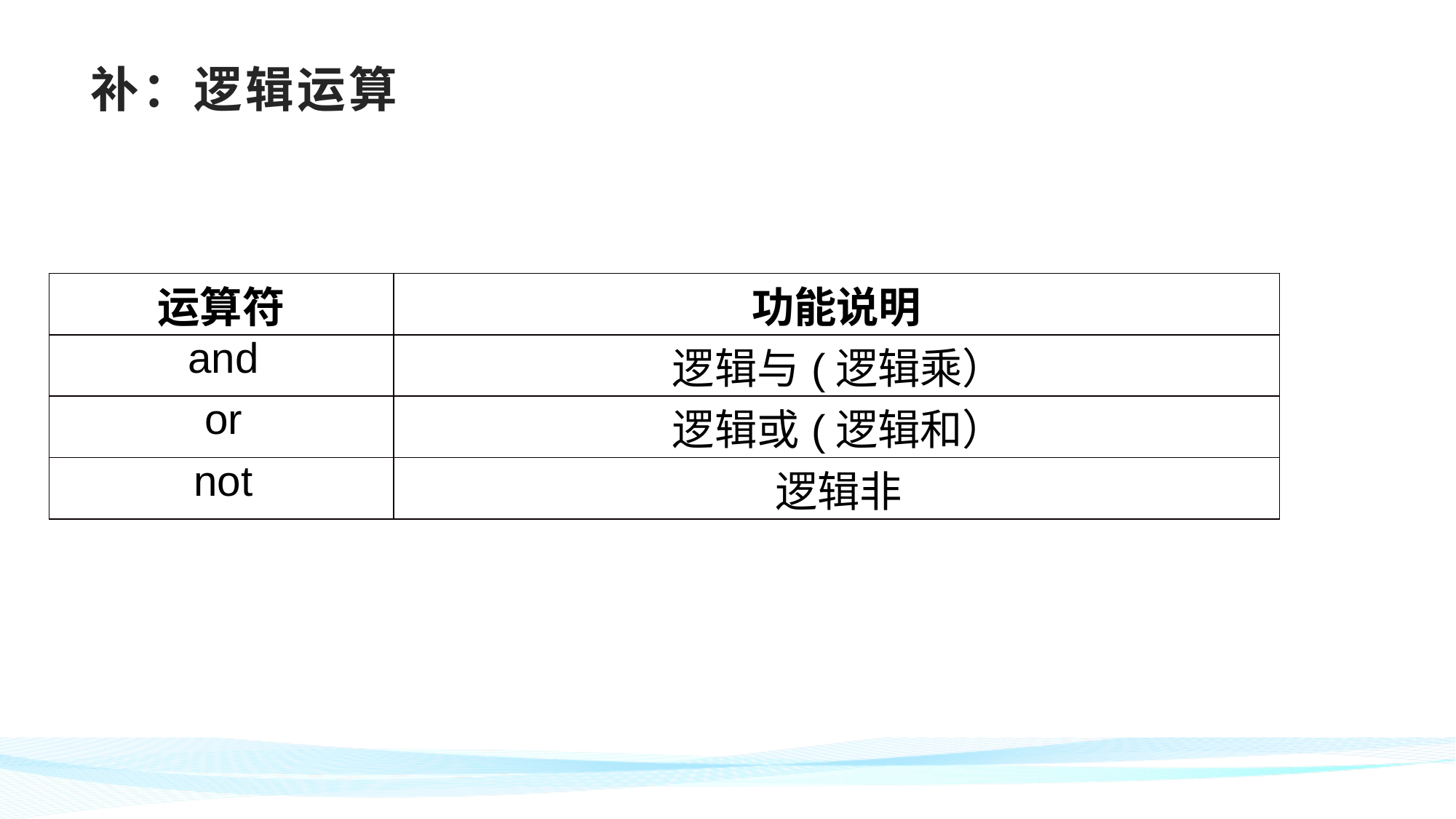

# 补：逻辑运算
| 运算符 | 功能说明 |
| --- | --- |
| and | 逻辑与(逻辑乘） |
| or | 逻辑或(逻辑和） |
| not | 逻辑非 |